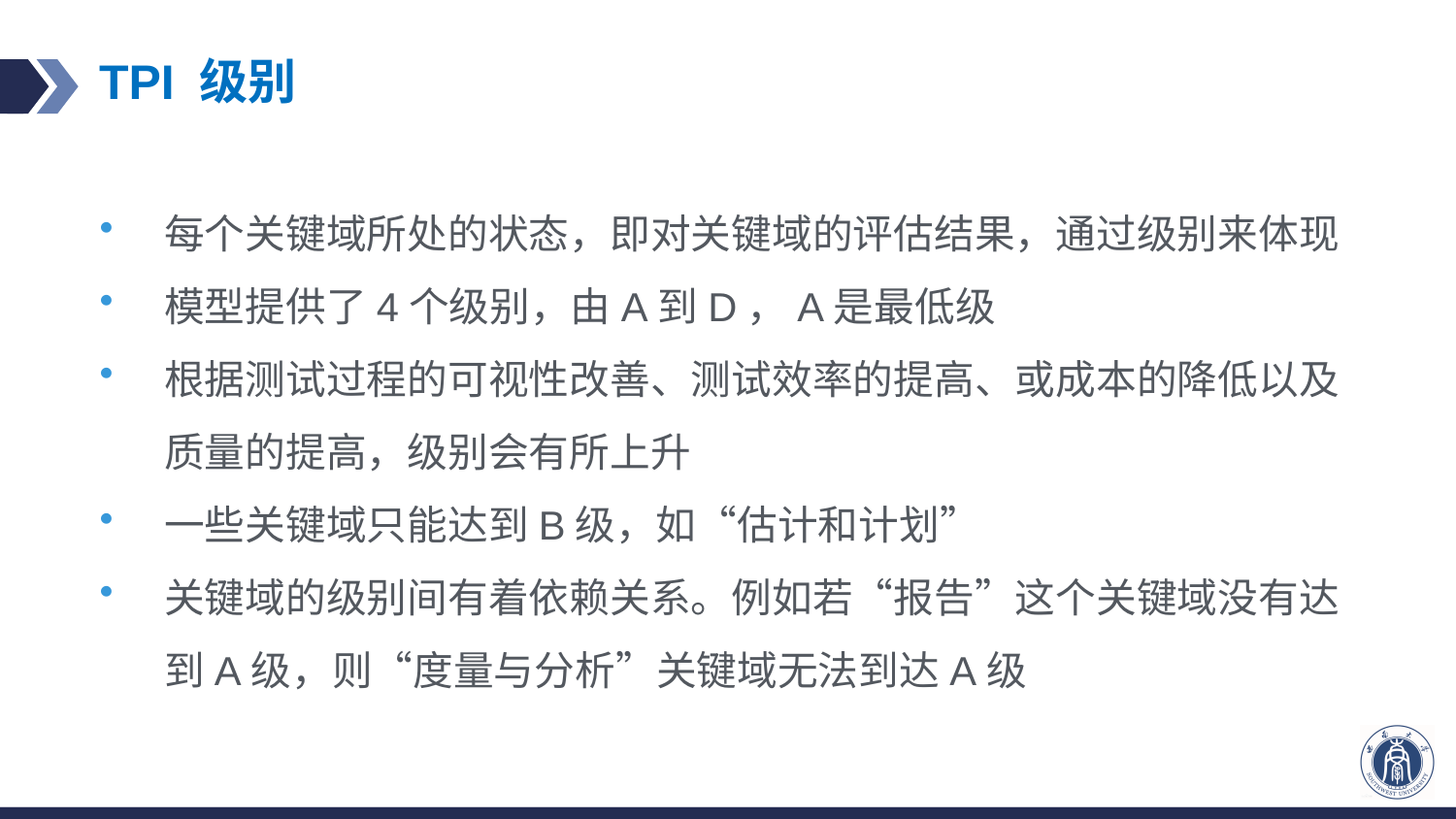

# TPI 级别
每个关键域所处的状态，即对关键域的评估结果，通过级别来体现
模型提供了4个级别，由A到D，A是最低级
根据测试过程的可视性改善、测试效率的提高、或成本的降低以及质量的提高，级别会有所上升
一些关键域只能达到B级，如“估计和计划”
关键域的级别间有着依赖关系。例如若“报告”这个关键域没有达到A级，则“度量与分析”关键域无法到达A级